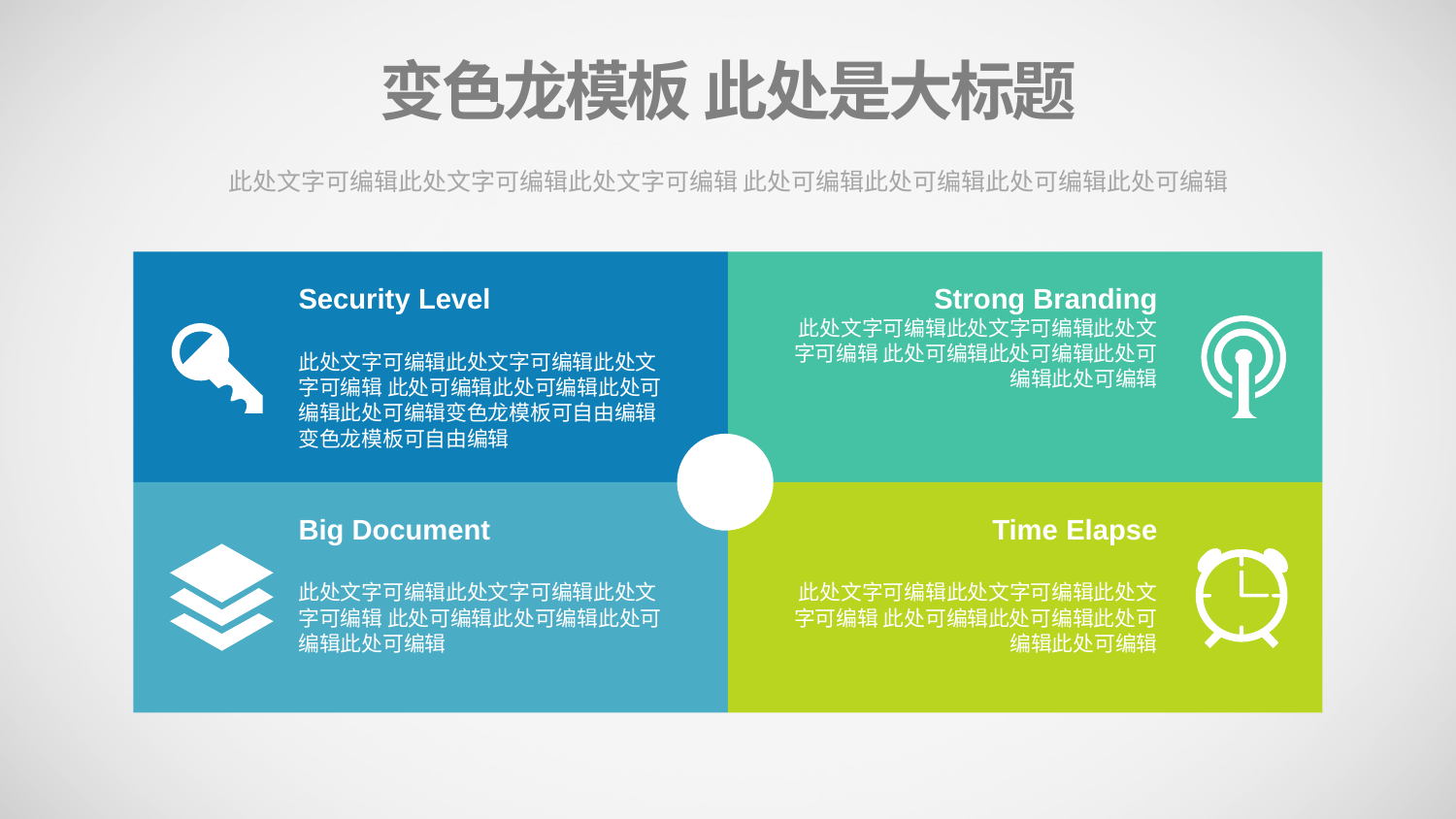

变色龙模板 此处是大标题
此处文字可编辑此处文字可编辑此处文字可编辑 此处可编辑此处可编辑此处可编辑此处可编辑

Security Level

此处文字可编辑此处文字可编辑此处文字可编辑 此处可编辑此处可编辑此处可编辑此处可编辑变色龙模板可自由编辑变色龙模板可自由编辑
Strong Branding
此处文字可编辑此处文字可编辑此处文字可编辑 此处可编辑此处可编辑此处可编辑此处可编辑

Big Document

此处文字可编辑此处文字可编辑此处文字可编辑 此处可编辑此处可编辑此处可编辑此处可编辑
Time Elapse

此处文字可编辑此处文字可编辑此处文字可编辑 此处可编辑此处可编辑此处可编辑此处可编辑